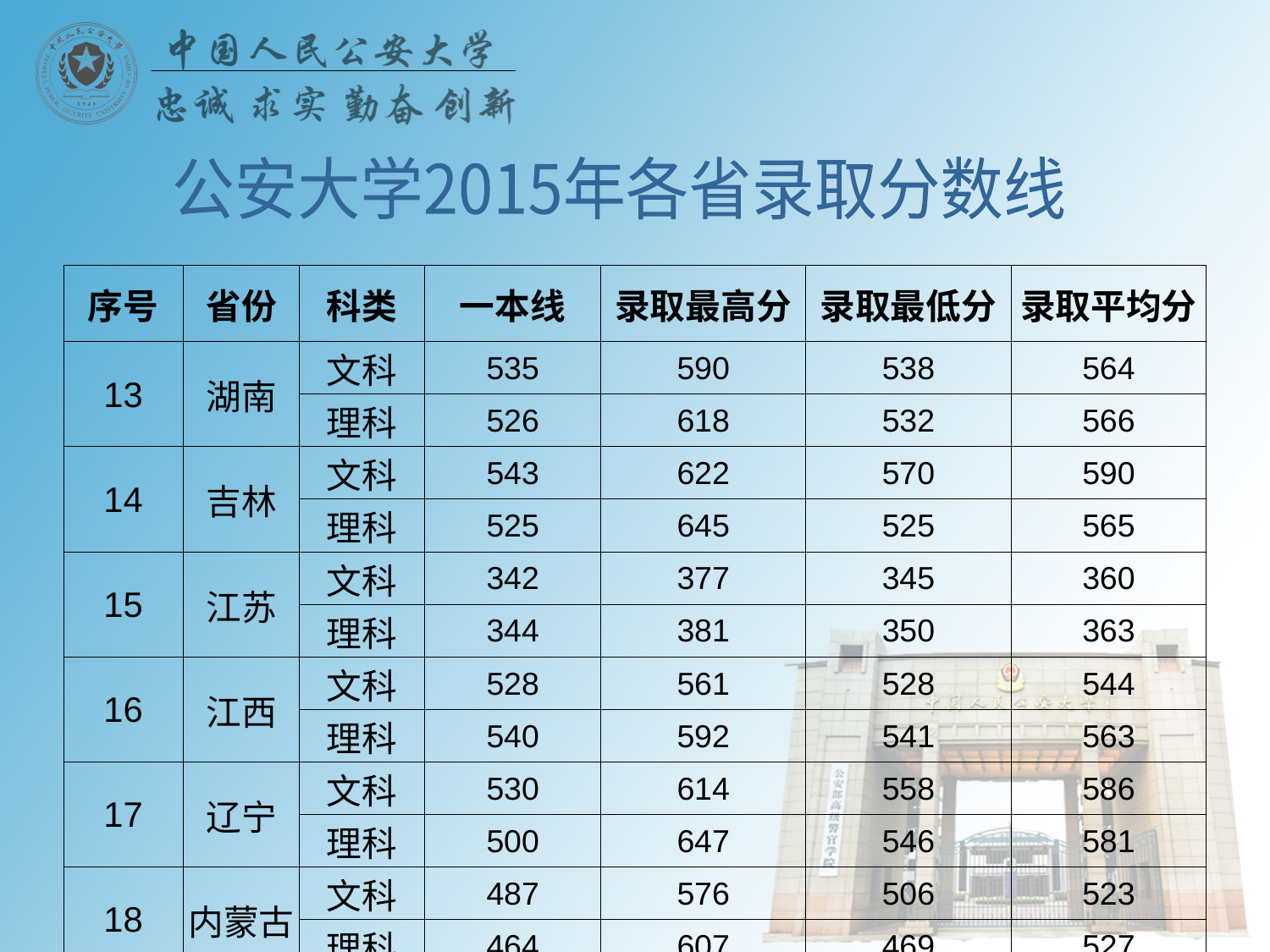

公安大学2015年各省录取分数线
|  |  |  |  |  |  |  |
| --- | --- | --- | --- | --- | --- | --- |
| 序号 | 省份 | 科类 | 一本线 | 录取最高分 | 录取最低分 | 录取平均分 |
| 13 | 湖南 | 文科 | 535 | 590 | 538 | 564 |
|  |  | 理科 | 526 | 618 | 532 | 566 |
| 14 | 吉林 | 文科 | 543 | 622 | 570 | 590 |
|  |  | 理科 | 525 | 645 | 525 | 565 |
| 15 | 江苏 | 文科 | 342 | 377 | 345 | 360 |
|  |  | 理科 | 344 | 381 | 350 | 363 |
| 16 | 江西 | 文科 | 528 | 561 | 528 | 544 |
|  |  | 理科 | 540 | 592 | 541 | 563 |
| 17 | 辽宁 | 文科 | 530 | 614 | 558 | 586 |
|  |  | 理科 | 500 | 647 | 546 | 581 |
| 18 | 内蒙古 | 文科 | 487 | 576 | 506 | 523 |
|  |  | 理科 | 464 | 607 | 469 | 527 |